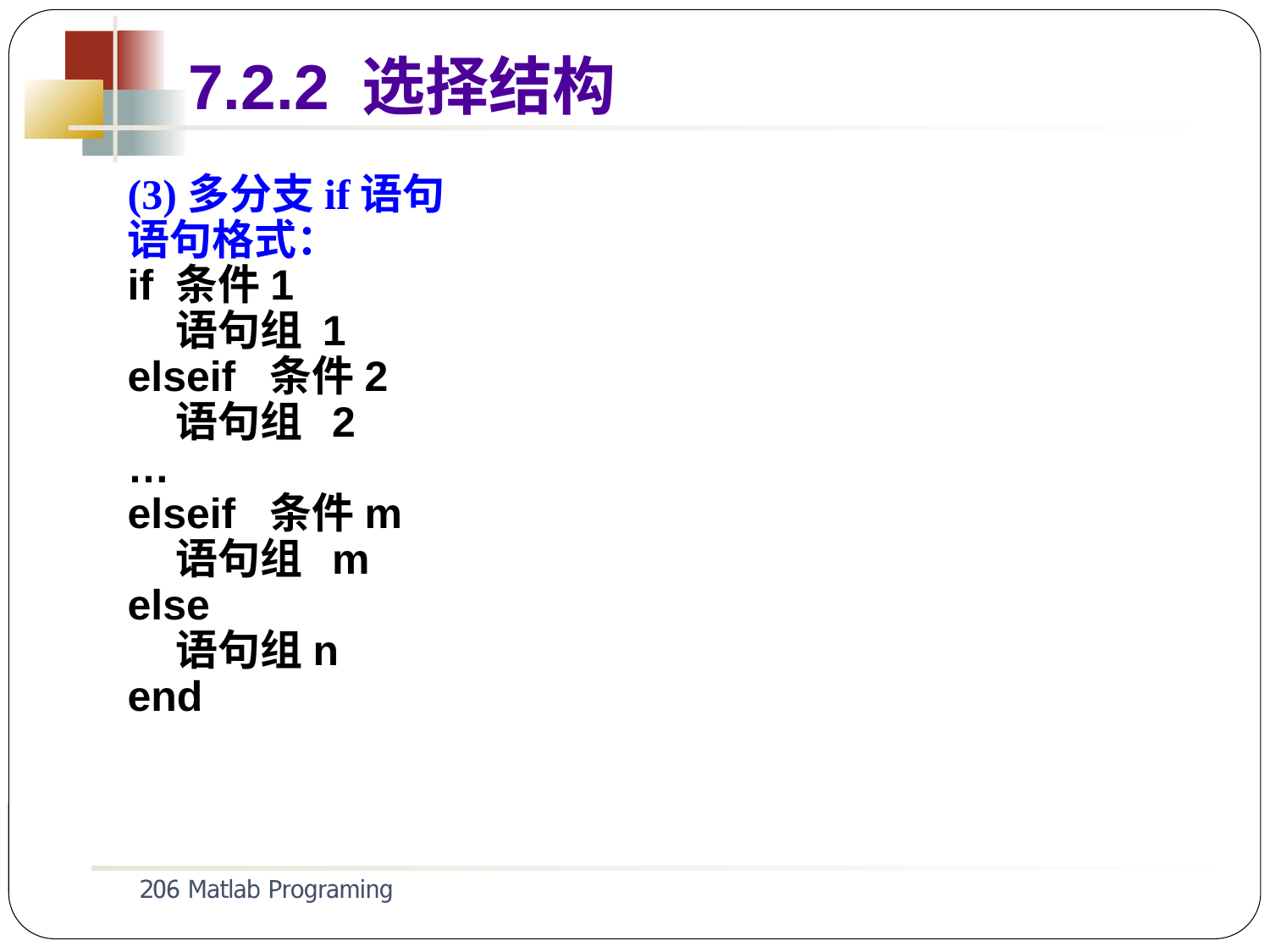

7.2.2 选择结构
(3)多分支if语句
语句格式：
if 条件1
    语句组 1
elseif  条件2
    语句组  2
…
elseif  条件m
    语句组  m
else
    语句组n
end

206 Matlab Programing